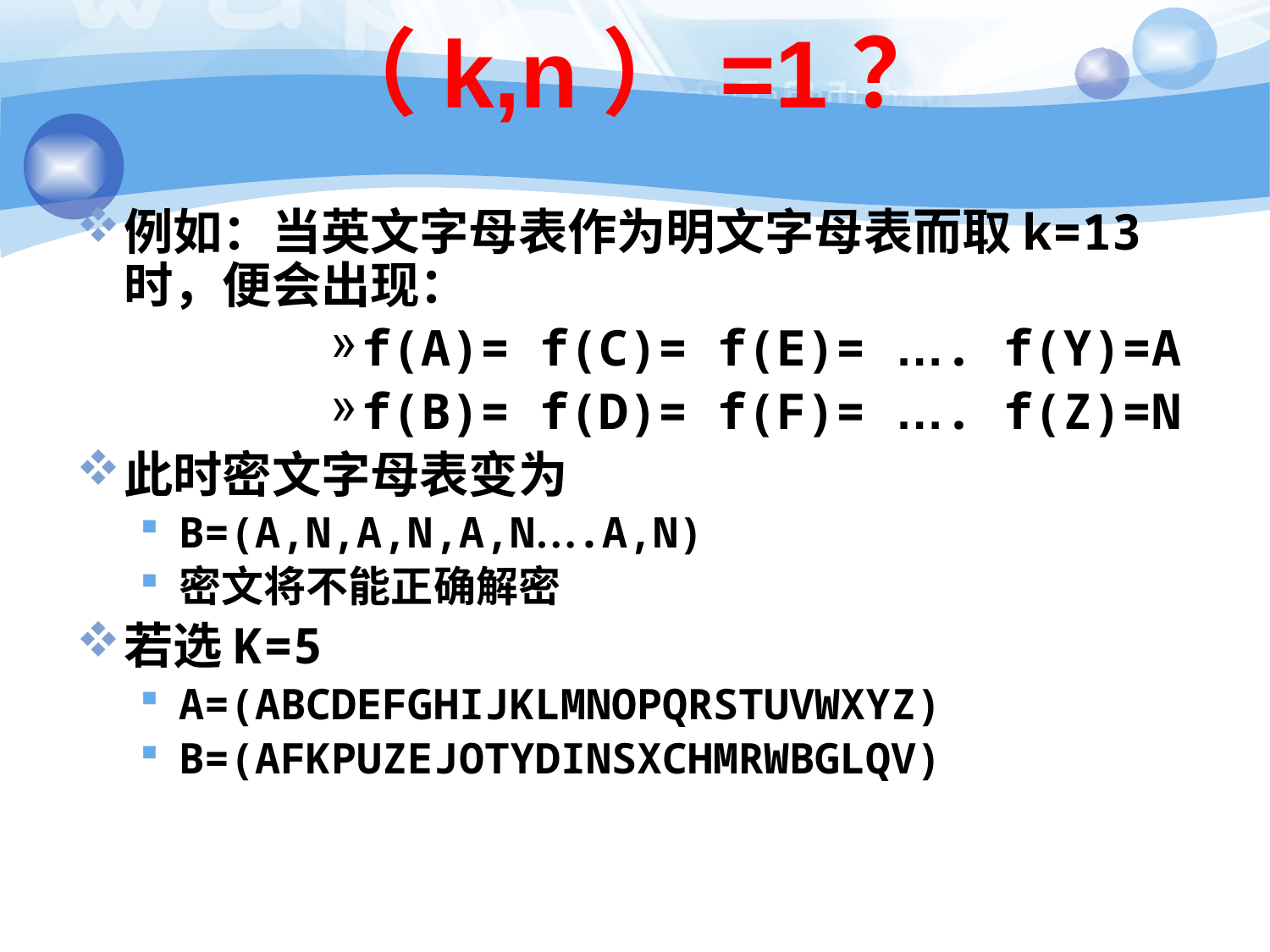

# （k,n）=1？
例如：当英文字母表作为明文字母表而取k=13时，便会出现：
f(A)= f(C)= f(E)= …. f(Y)=A
f(B)= f(D)= f(F)= …. f(Z)=N
此时密文字母表变为
B=(A,N,A,N,A,N….A,N)
密文将不能正确解密
若选K=5
A=(ABCDEFGHIJKLMNOPQRSTUVWXYZ)
B=(AFKPUZEJOTYDINSXCHMRWBGLQV)